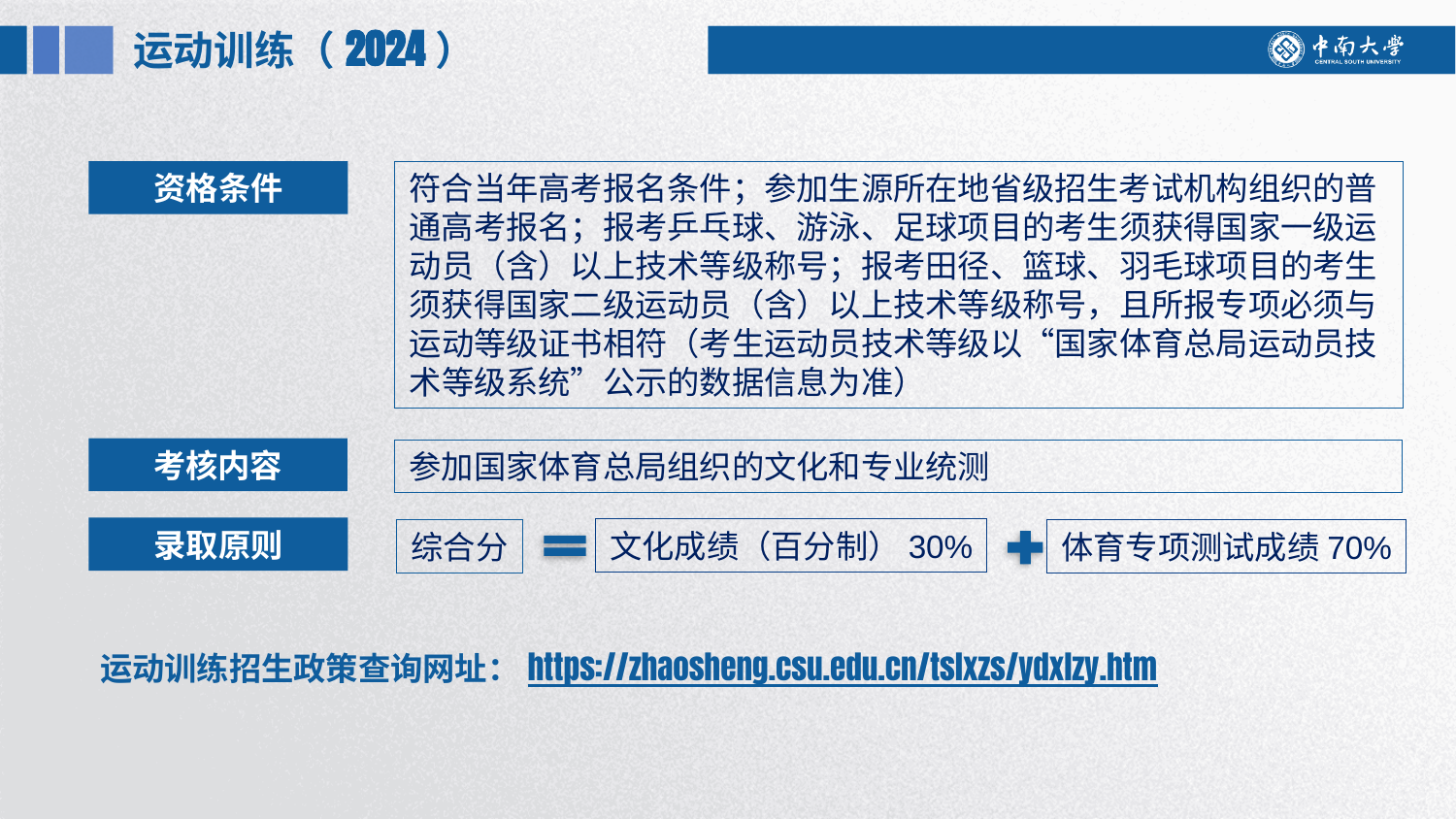

运动训练（2024）

符合当年高考报名条件；参加生源所在地省级招生考试机构组织的普通高考报名；报考乒乓球、游泳、足球项目的考生须获得国家一级运动员（含）以上技术等级称号；报考田径、篮球、羽毛球项目的考生须获得国家二级运动员（含）以上技术等级称号，且所报专项必须与运动等级证书相符（考生运动员技术等级以“国家体育总局运动员技术等级系统”公示的数据信息为准）
资格条件
考核内容
参加国家体育总局组织的文化和专业统测
录取原则
文化成绩（百分制）30%
综合分
体育专项测试成绩70%

运动训练招生政策查询网址：https://zhaosheng.csu.edu.cn/tslxzs/ydxlzy.htm